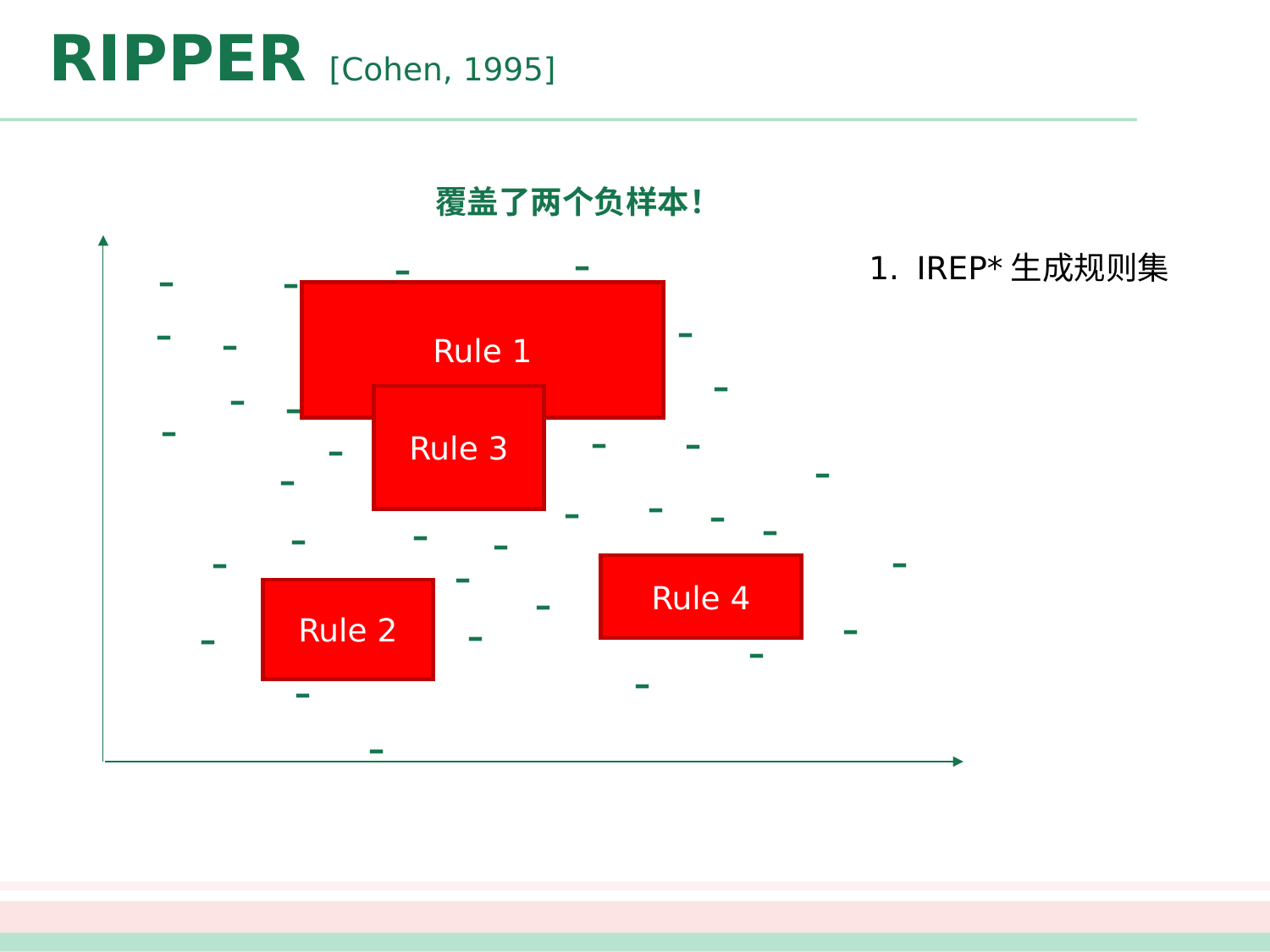

# RIPPER [Cohen, 1995]
覆盖了两个负样本！
-
-
-
-
-
-
-
-
-
-
-
-
-
-
-
-
-
-
-
-
-
-
-
-
-
-
-
-
-
-
-
-
-
-
-
IREP*生成规则集
Rule 1
+
+
+
+
+
+
+
+
+
+
+
Rule 3
+
+
+
+
Rule 4
+
+
+
+
+
Rule 2
-